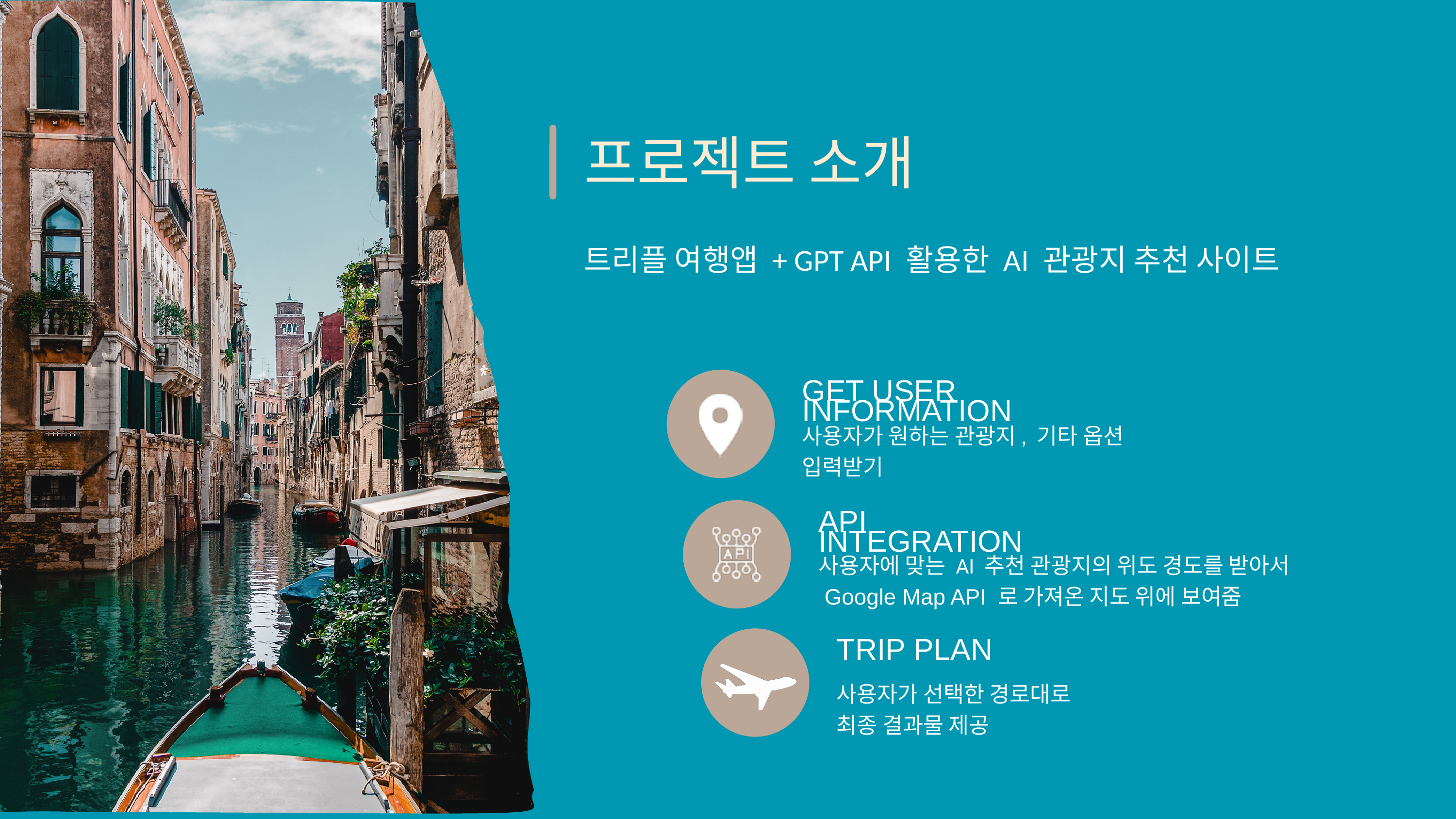

프로젝트 소개

트리플 여행앱 + GPT API 활용한 AI 관광지 추천 사이트

GET USER INFORMATION

사용자가 원하는 관광지, 기타 옵션 입력받기

API INTEGRATION

사용자에 맞는 AI 추천 관광지의 위도 경도를 받아서
 Google Map API 로 가져온 지도 위에 보여줌

TRIP PLAN

사용자가 선택한 경로대로
최종 결과물 제공